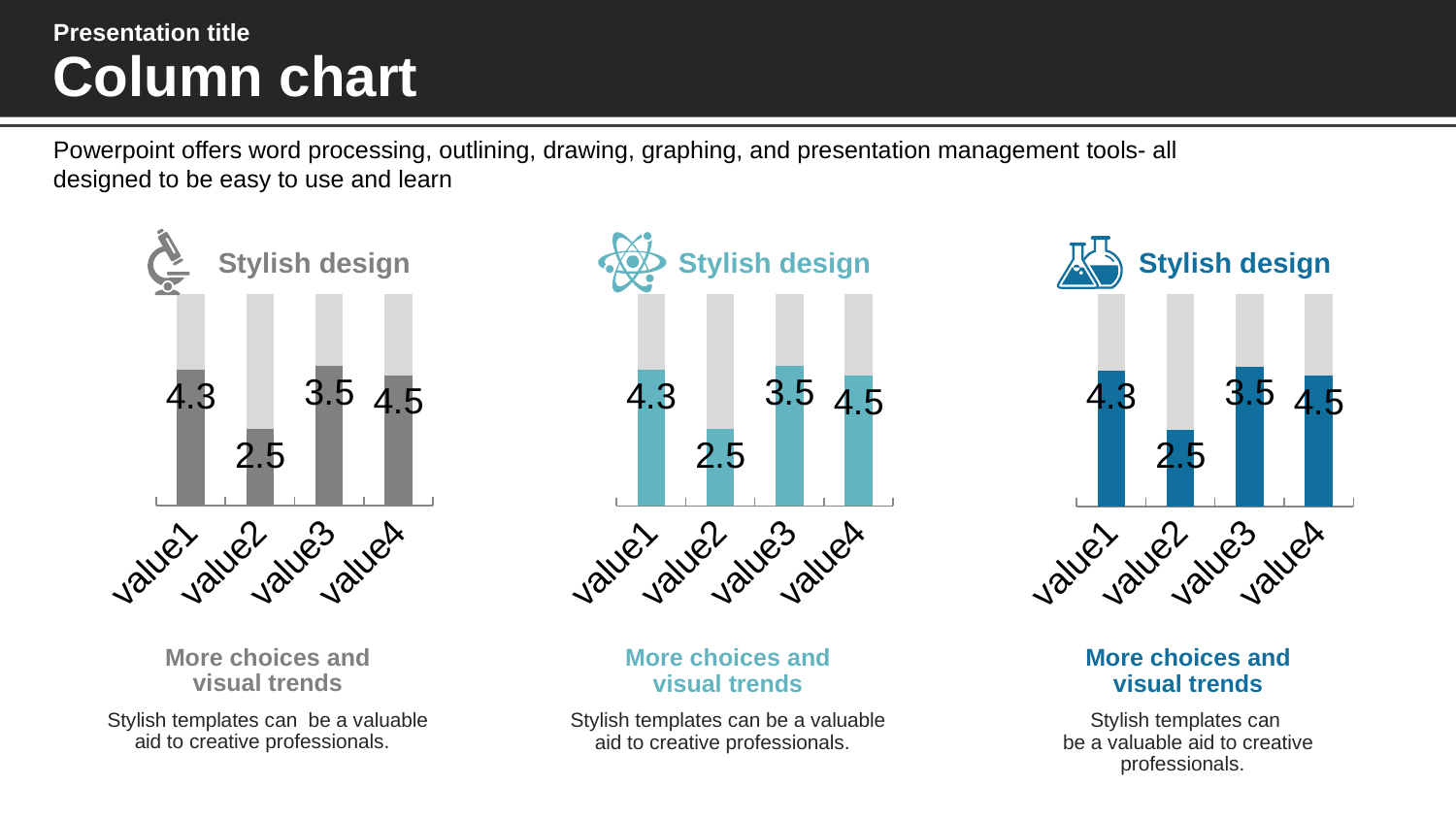

Presentation title
Column chart
Powerpoint offers word processing, outlining, drawing, graphing, and presentation management tools- all designed to be easy to use and learn

Stylish design
Stylish design
Stylish design

### Chart

| Category | 계열 1 | 계열 2 |
|---|---|---|
| value1 | 4.3 | 2.4 |
| value2 | 2.5 | 4.4 |
| value3 | 3.5 | 1.8 |
| value4 | 4.5 | 2.8 |

### Chart

| Category | 계열 1 | 계열 2 |
|---|---|---|
| value1 | 4.3 | 2.4 |
| value2 | 2.5 | 4.4 |
| value3 | 3.5 | 1.8 |
| value4 | 4.5 | 2.8 |

### Chart

| Category | 계열 1 | 계열 2 |
|---|---|---|
| value1 | 4.3 | 2.4 |
| value2 | 2.5 | 4.4 |
| value3 | 3.5 | 1.8 |
| value4 | 4.5 | 2.8 |
More choices and visual trends
More choices and visual trends
More choices and visual trends
Stylish templates can  be a valuable aid to creative professionals.
Stylish templates can be a valuable aid to creative professionals.
Stylish templates can
be a valuable aid to creative professionals.